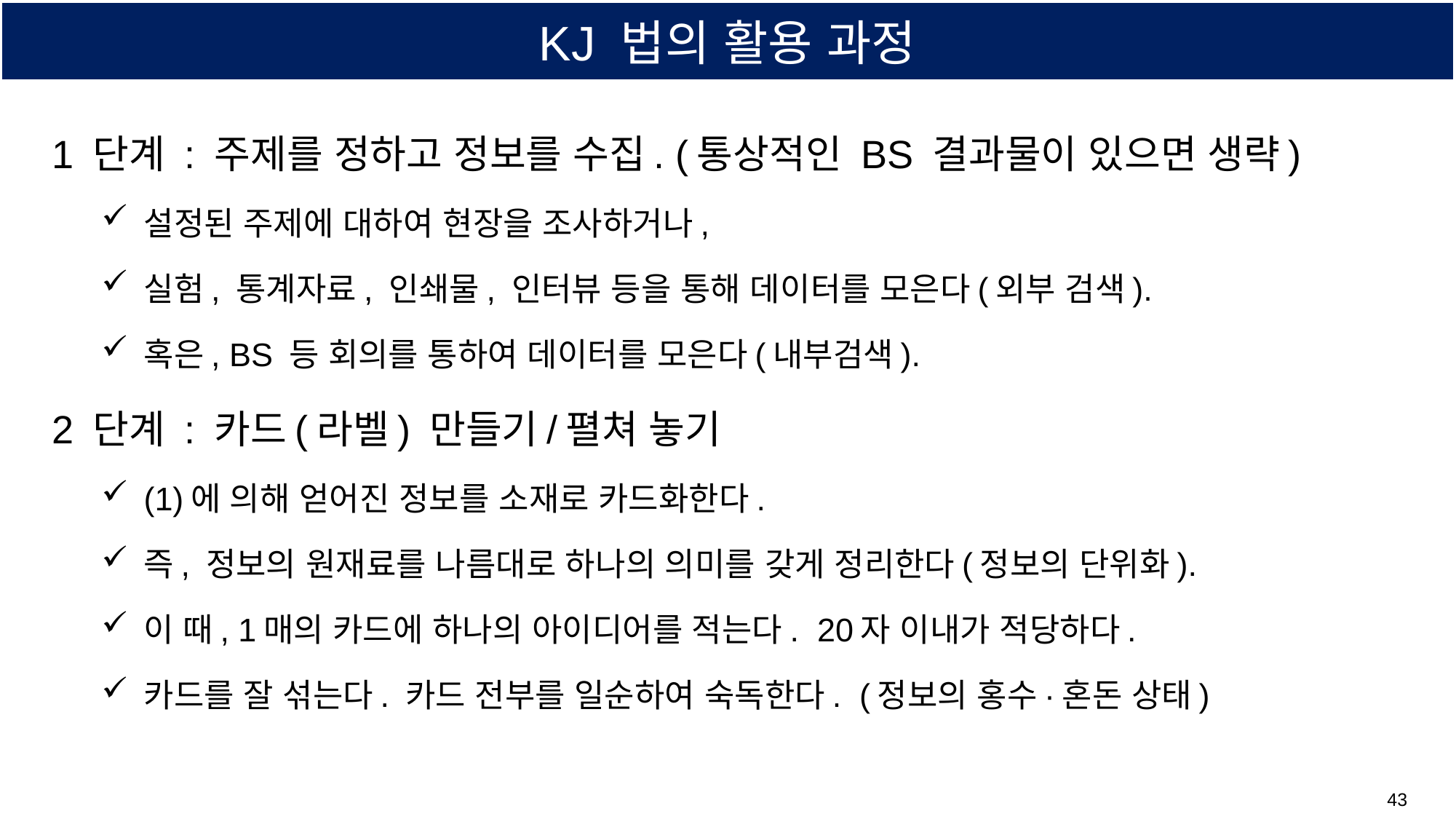

# KJ 법의 활용 과정
​1 단계 : 주제를 정하고 정보를 수집. (통상적인 BS 결과물이 있으면 생략)
설정된 주제에 대하여 현장을 조사하거나,
실험, 통계자료, 인쇄물, 인터뷰 등을 통해 데이터를 모은다(외부 검색).
혹은, BS 등 회의를 통하여 데이터를 모은다(내부검색).
2 단계 : 카드(라벨) 만들기/펼쳐 놓기
(1)에 의해 얻어진 정보를 소재로 카드화한다.
즉, 정보의 원재료를 나름대로 하나의 의미를 갖게 정리한다(정보의 단위화).
이 때, 1매의 카드에 하나의 아이디어를 적는다.  20자 이내가 적당하다.
카드를 잘 섞는다. 카드 전부를 일순하여 숙독한다.  (정보의 홍수·혼돈 상태)